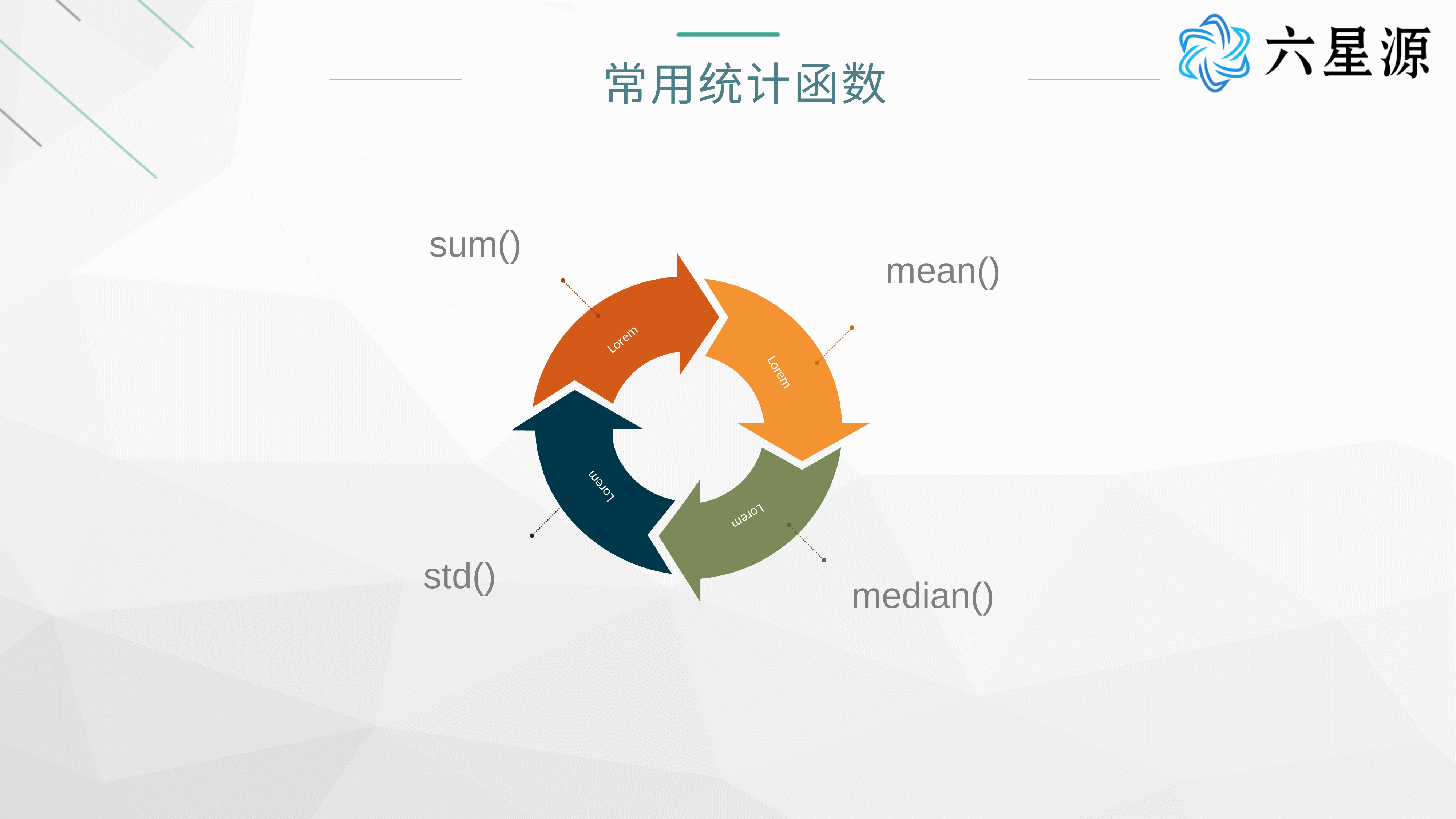

常用统计函数
sum()
mean()

Lorem
Lorem

Lorem
Lorem
std()
median()